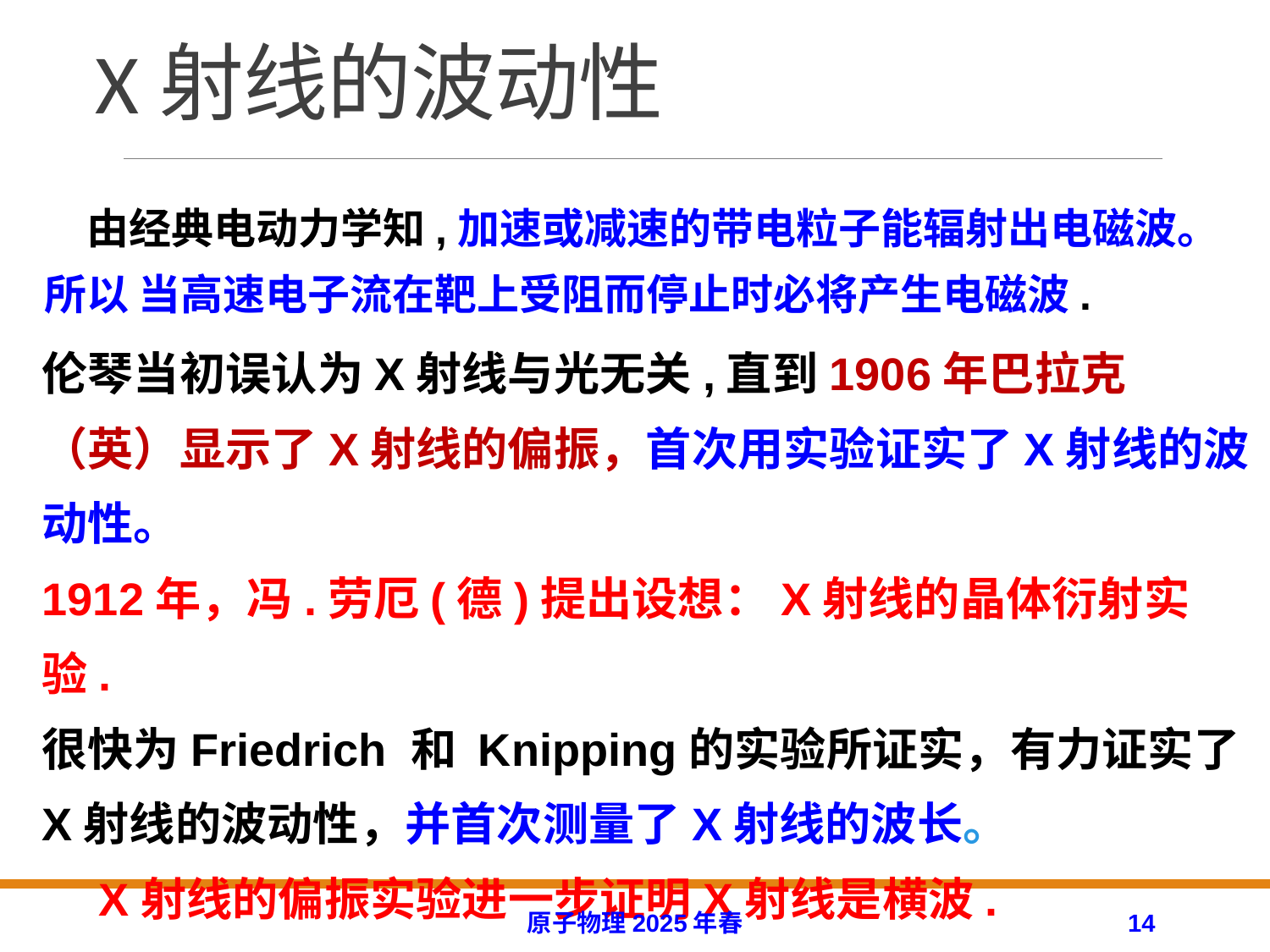

# X射线的波动性
　由经典电动力学知,加速或减速的带电粒子能辐射出电磁波。
所以 当高速电子流在靶上受阻而停止时必将产生电磁波.
伦琴当初误认为X射线与光无关,直到1906年巴拉克（英）显示了X射线的偏振，首次用实验证实了X射线的波动性。
1912年，冯.劳厄(德)提出设想：X射线的晶体衍射实验.
很快为Friedrich 和 Knipping的实验所证实，有力证实了X射线的波动性，并首次测量了X射线的波长。
　X射线的偏振实验进一步证明X射线是横波.
原子物理2025年春
14